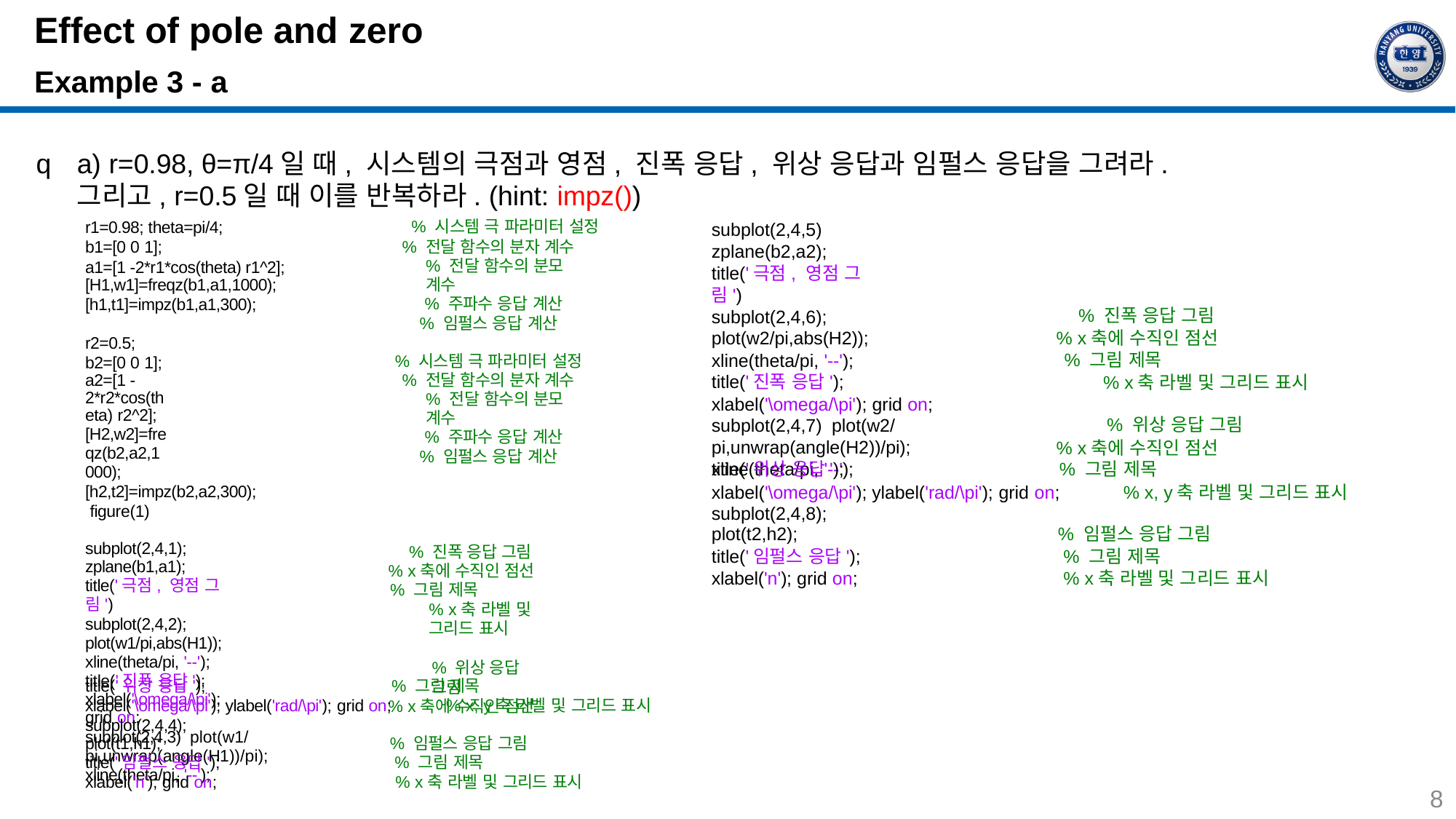

# Effect of pole and zero
Example 3 - a

q	a) r=0.98, θ=π/4일 때, 시스템의 극점과 영점, 진폭 응답, 위상 응답과 임펄스 응답을 그려라.  그리고, r=0.5일 때 이를 반복하라. (hint: impz())
r1=0.98; theta=pi/4;  b1=[0 0 1];
a1=[1 -2*r1*cos(theta) r1^2];  [H1,w1]=freqz(b1,a1,1000);
[h1,t1]=impz(b1,a1,300);
r2=0.5;  b2=[0 0 1];
a2=[1 -2*r2*cos(theta) r2^2];
[H2,w2]=freqz(b2,a2,1000);
[h2,t2]=impz(b2,a2,300);  figure(1)
subplot(2,4,1);  zplane(b1,a1);  title('극점, 영점 그림')
subplot(2,4,2);  plot(w1/pi,abs(H1));  xline(theta/pi, '--');  title('진폭 응답');
xlabel('\omega/\pi'); grid on;
subplot(2,4,3)  plot(w1/pi,unwrap(angle(H1))/pi);  xline(theta/pi, '--');
% 시스템 극 파라미터 설정
% 전달 함수의 분자 계수
% 전달 함수의 분모 계수
% 주파수 응답 계산
% 임펄스 응답 계산
% 시스템 극 파라미터 설정
% 전달 함수의 분자 계수
% 전달 함수의 분모 계수
% 주파수 응답 계산
% 임펄스 응답 계산
subplot(2,4,5)  zplane(b2,a2);  title('극점, 영점 그림')
subplot(2,4,6);  plot(w2/pi,abs(H2));
xline(theta/pi, '--');  title('진폭 응답');
xlabel('\omega/\pi'); grid on;  subplot(2,4,7)  plot(w2/pi,unwrap(angle(H2))/pi);  xline(theta/pi, '--');
% 진폭 응답 그림
% x축에 수직인 점선
% 그림 제목
% x축 라벨 및 그리드 표시
% 위상 응답 그림
% x축에 수직인 점선
title('위상 응답');	% 그림 제목
xlabel('\omega/\pi'); ylabel('rad/\pi'); grid on;	% x, y축 라벨 및 그리드 표시  subplot(2,4,8);
plot(t2,h2);
title('임펄스 응답');
xlabel('n'); grid on;
% 임펄스 응답 그림
% 그림 제목
% x축 라벨 및 그리드 표시
% 진폭 응답 그림
% x축에 수직인 점선
% 그림 제목
% x축 라벨 및 그리드 표시

% 위상 응답 그림
% x축에 수직인 점선
title('위상 응답');	% 그림 제목
xlabel('\omega/\pi'); ylabel('rad/\pi'); grid on;	% x, y축 라벨 및 그리드 표시  subplot(2,4,4);
plot(t1,h1);
title('임펄스 응답');
xlabel('n'); grid on;
% 임펄스 응답 그림
% 그림 제목
% x축 라벨 및 그리드 표시
8